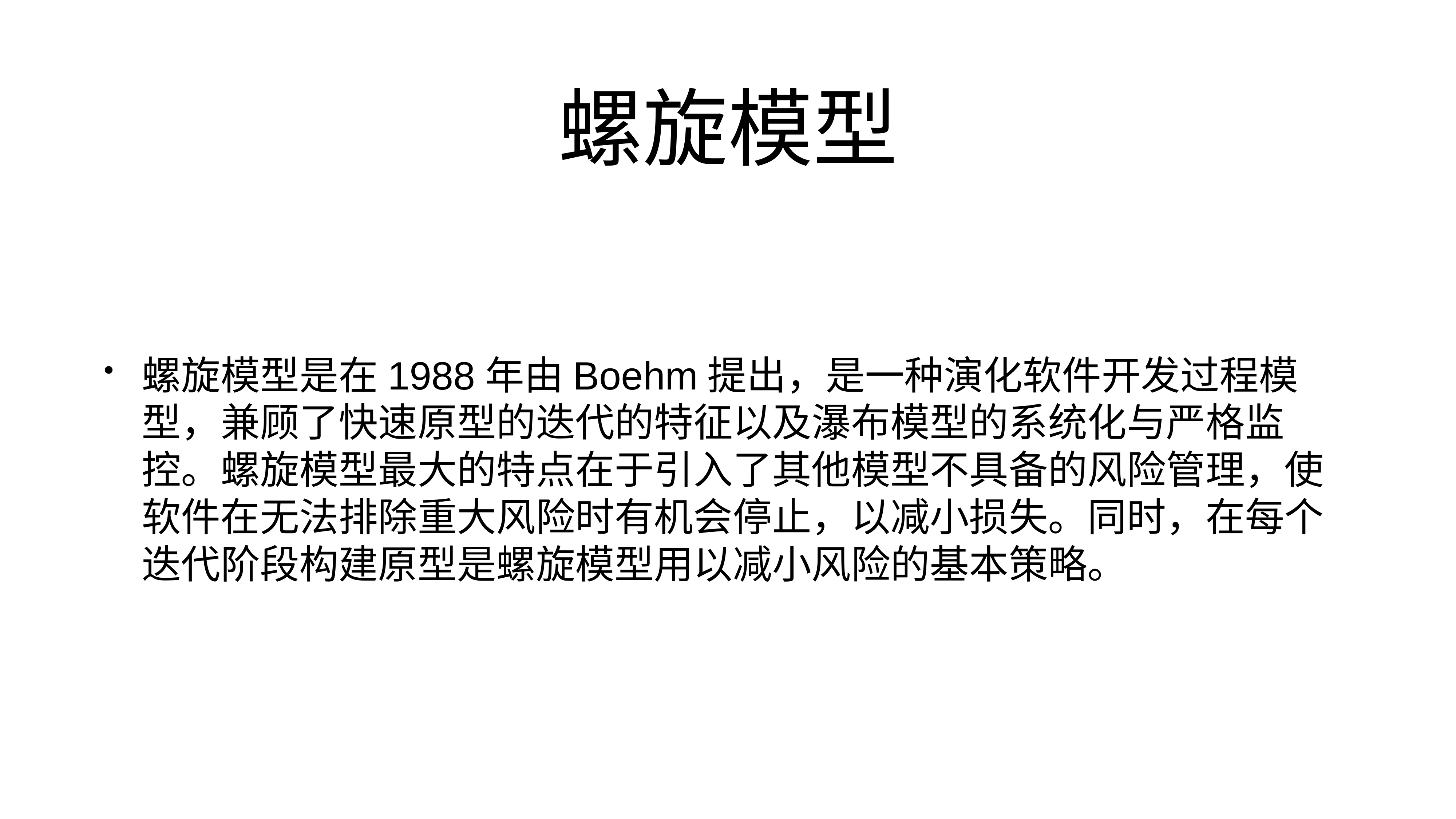

# 螺旋模型
螺旋模型是在1988年由Boehm提出，是一种演化软件开发过程模型，兼顾了快速原型的迭代的特征以及瀑布模型的系统化与严格监控。螺旋模型最大的特点在于引入了其他模型不具备的风险管理，使软件在无法排除重大风险时有机会停止，以减小损失。同时，在每个迭代阶段构建原型是螺旋模型用以减小风险的基本策略。